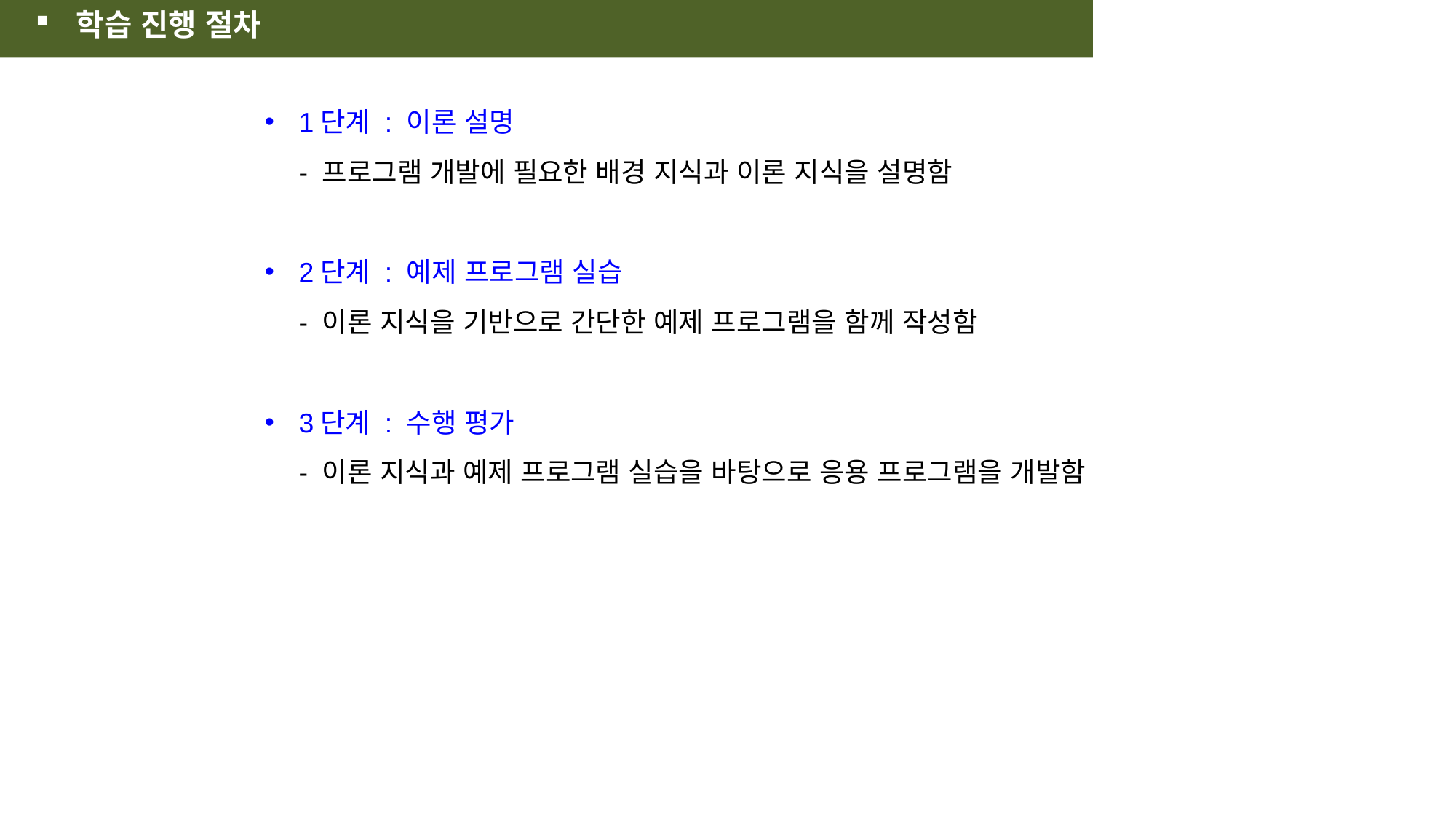

학습 진행 절차
1단계 : 이론 설명
- 프로그램 개발에 필요한 배경 지식과 이론 지식을 설명함
2단계 : 예제 프로그램 실습
- 이론 지식을 기반으로 간단한 예제 프로그램을 함께 작성함
3단계 : 수행 평가
- 이론 지식과 예제 프로그램 실습을 바탕으로 응용 프로그램을 개발함